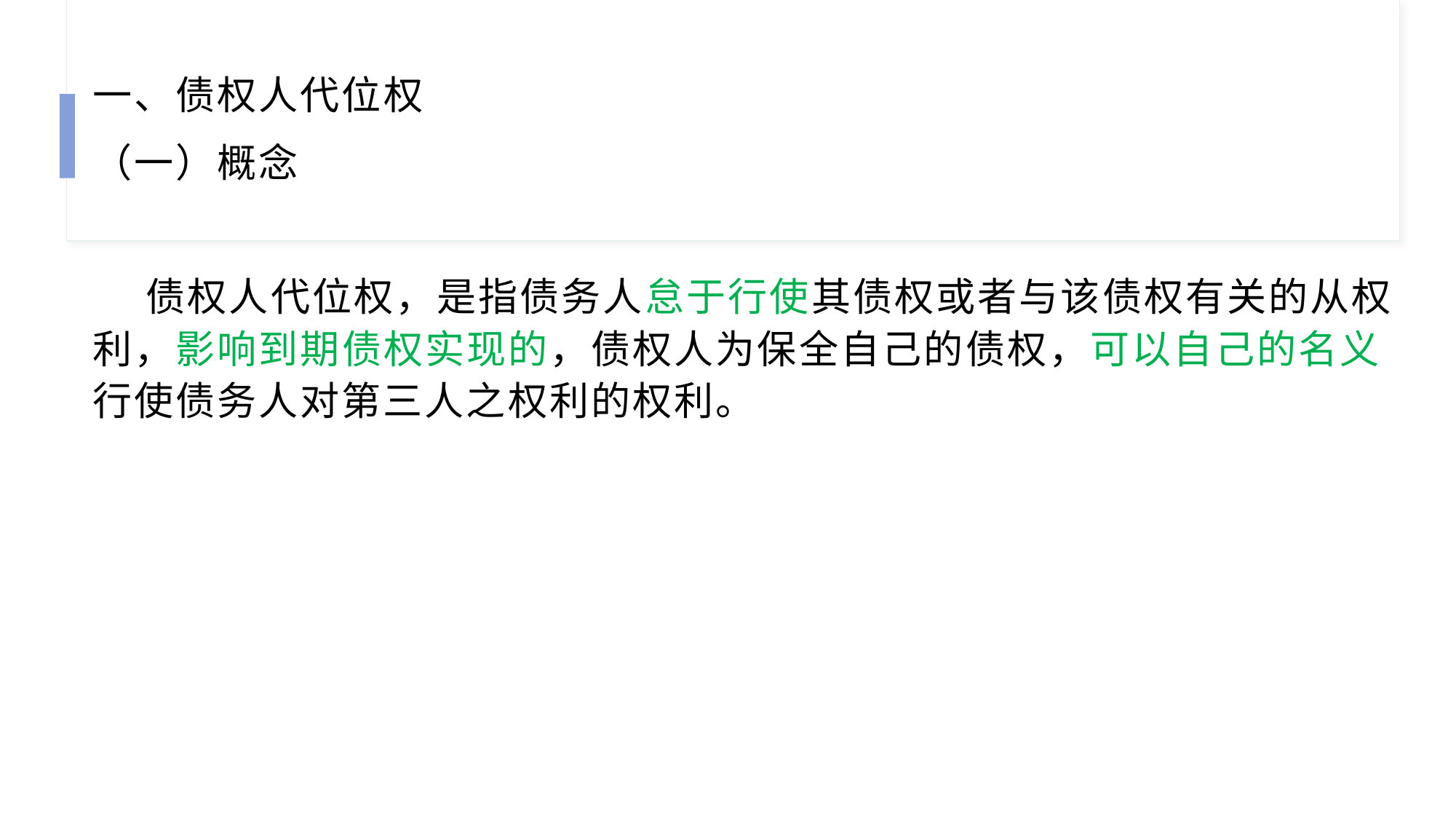

一、债权人代位权
（一）概念

    债权人代位权，是指债务人怠于行使其债权或者与该债权有关的从权利，影响到期债权实现的，债权人为保全自己的债权，可以自己的名义行使债务人对第三人之权利的权利。